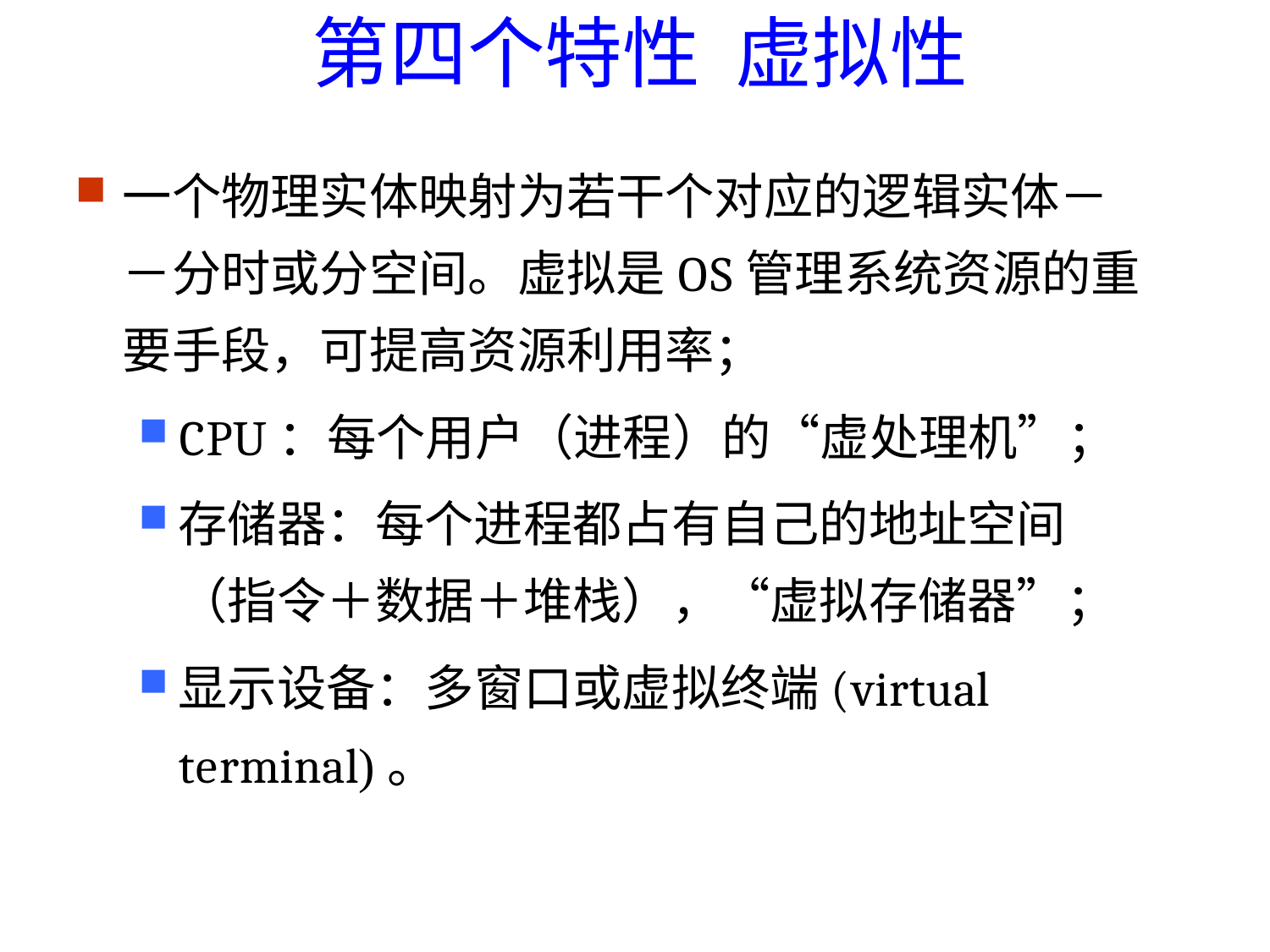

# 第四个特性  虚拟性
一个物理实体映射为若干个对应的逻辑实体－－分时或分空间。虚拟是OS管理系统资源的重要手段，可提高资源利用率；
CPU：每个用户（进程）的“虚处理机”；
存储器：每个进程都占有自己的地址空间（指令＋数据＋堆栈），“虚拟存储器”；
显示设备：多窗口或虚拟终端(virtual terminal)。